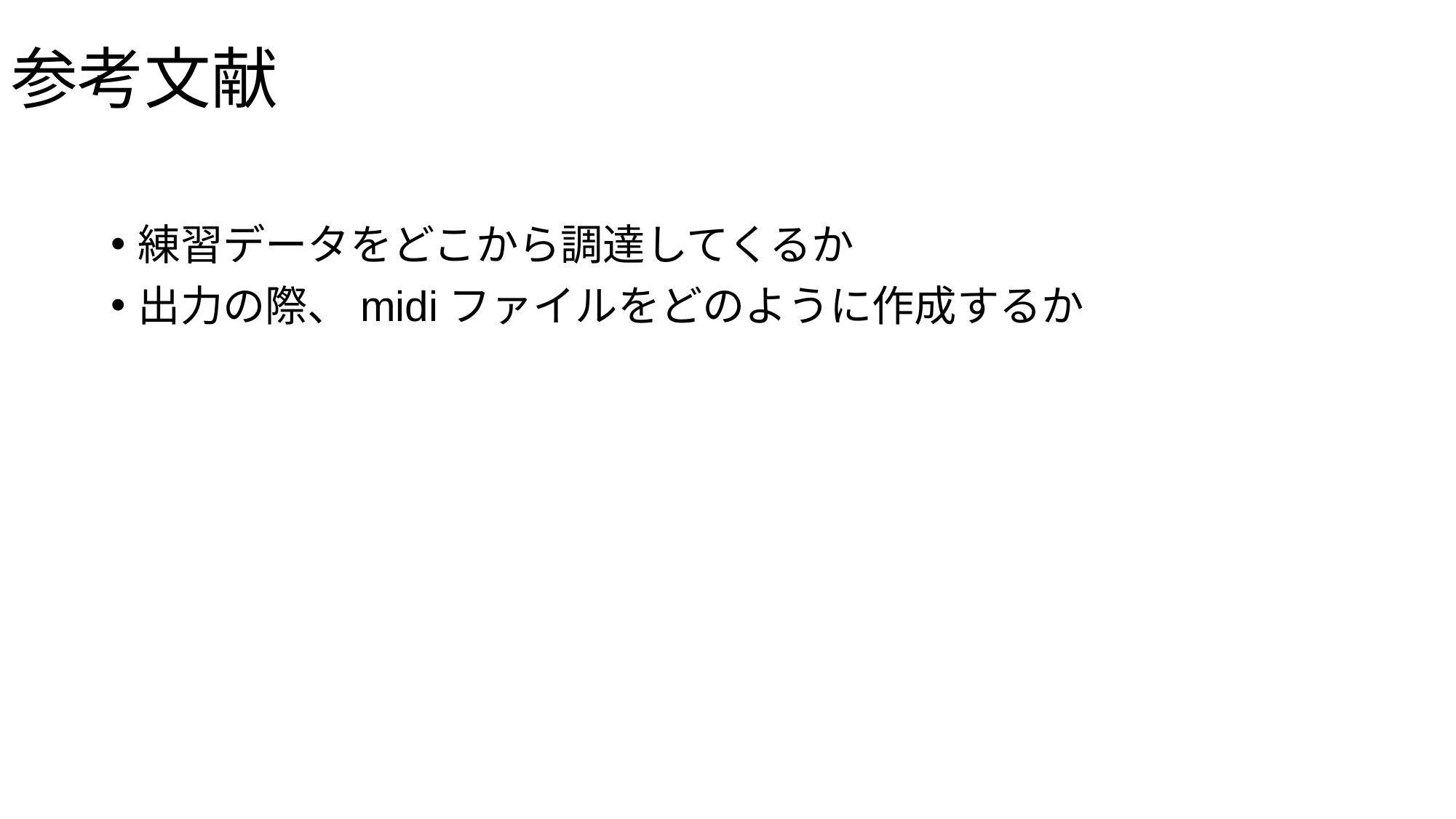

# 参考文献
練習データをどこから調達してくるか
出力の際、midiファイルをどのように作成するか